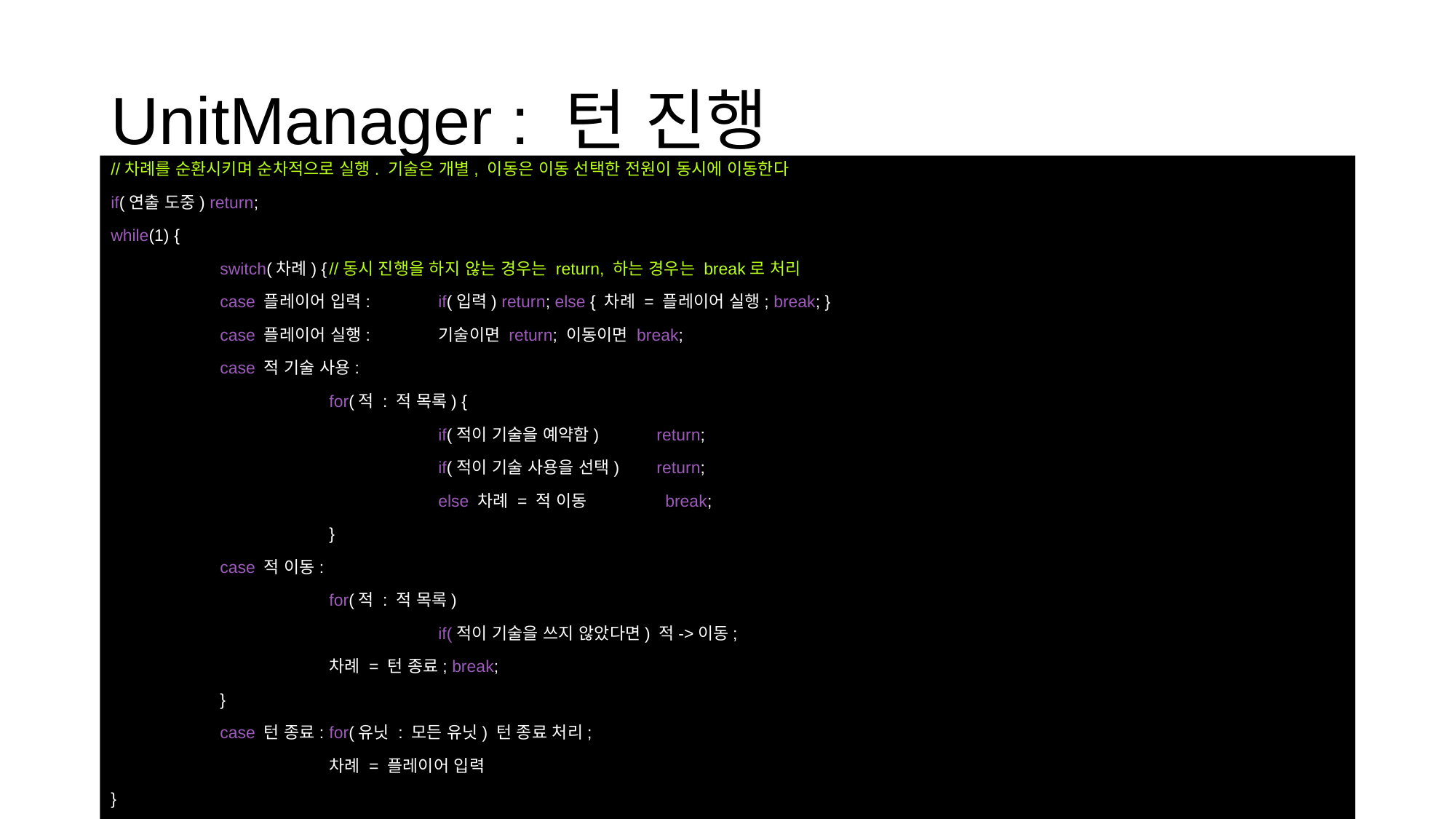

# UnitManager : 턴 진행
//차례를 순환시키며 순차적으로 실행. 기술은 개별, 이동은 이동 선택한 전원이 동시에 이동한다
if(연출 도중) return;
while(1) {
	switch(차례) {	//동시 진행을 하지 않는 경우는 return, 하는 경우는 break로 처리
	case 플레이어 입력:	if(입력) return; else { 차례 = 플레이어 실행; break; }
	case 플레이어 실행: 	기술이면 return; 이동이면 break;
	case 적 기술 사용:
		for(적 : 적 목록) {
			if(적이 기술을 예약함)	return;
			if(적이 기술 사용을 선택) 	return;
			else 차례 = 적 이동	 break;
		}
	case 적 이동:
		for(적 : 적 목록)
			if(적이 기술을 쓰지 않았다면) 적->이동;
		차례 = 턴 종료; break;
	}
	case 턴 종료:	for(유닛 : 모든 유닛) 턴 종료 처리;
		차례 = 플레이어 입력
}